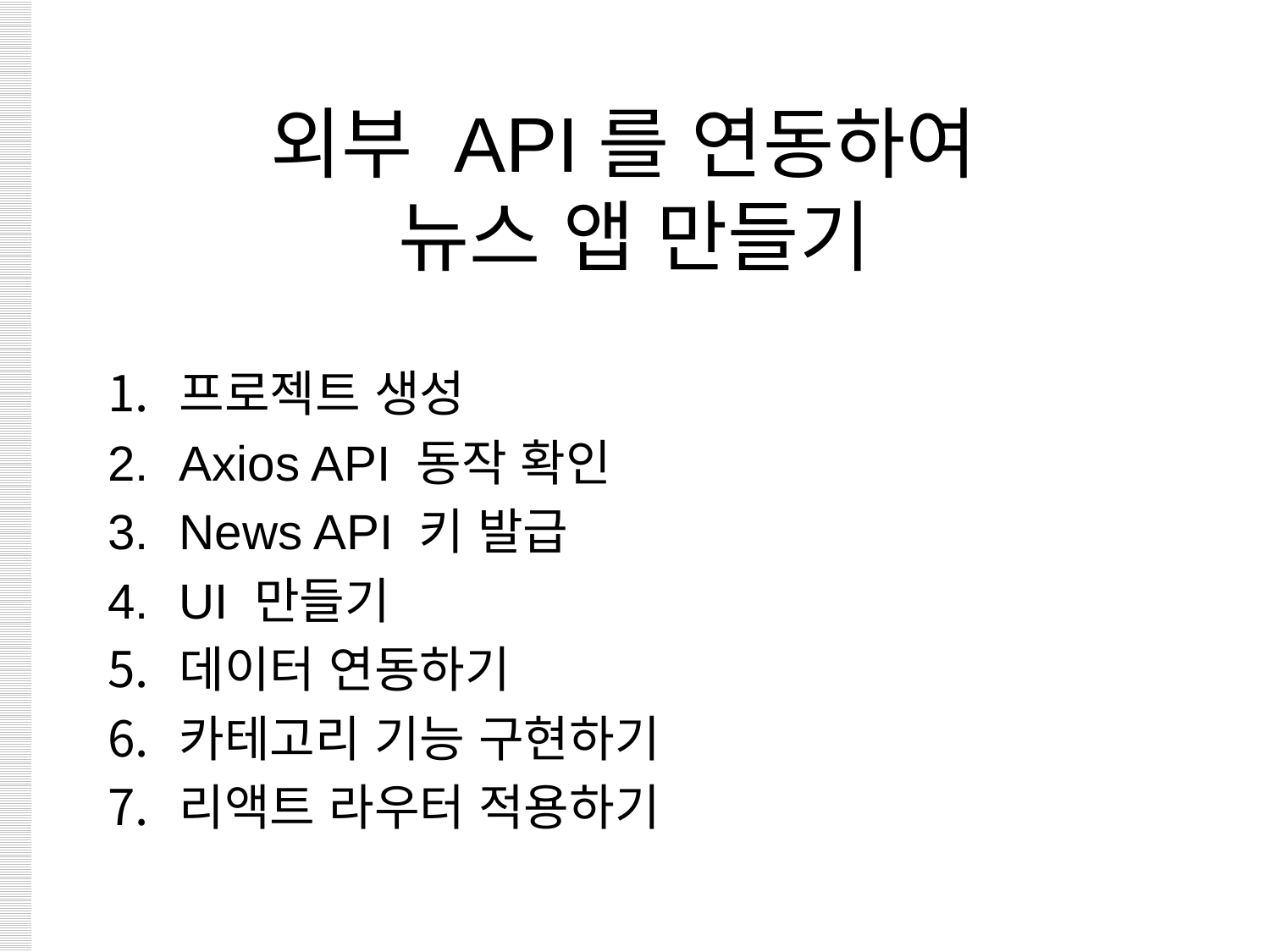

# 외부 API를 연동하여 뉴스 앱 만들기
프로젝트 생성
Axios API 동작 확인
News API 키 발급
UI 만들기
데이터 연동하기
카테고리 기능 구현하기
리액트 라우터 적용하기